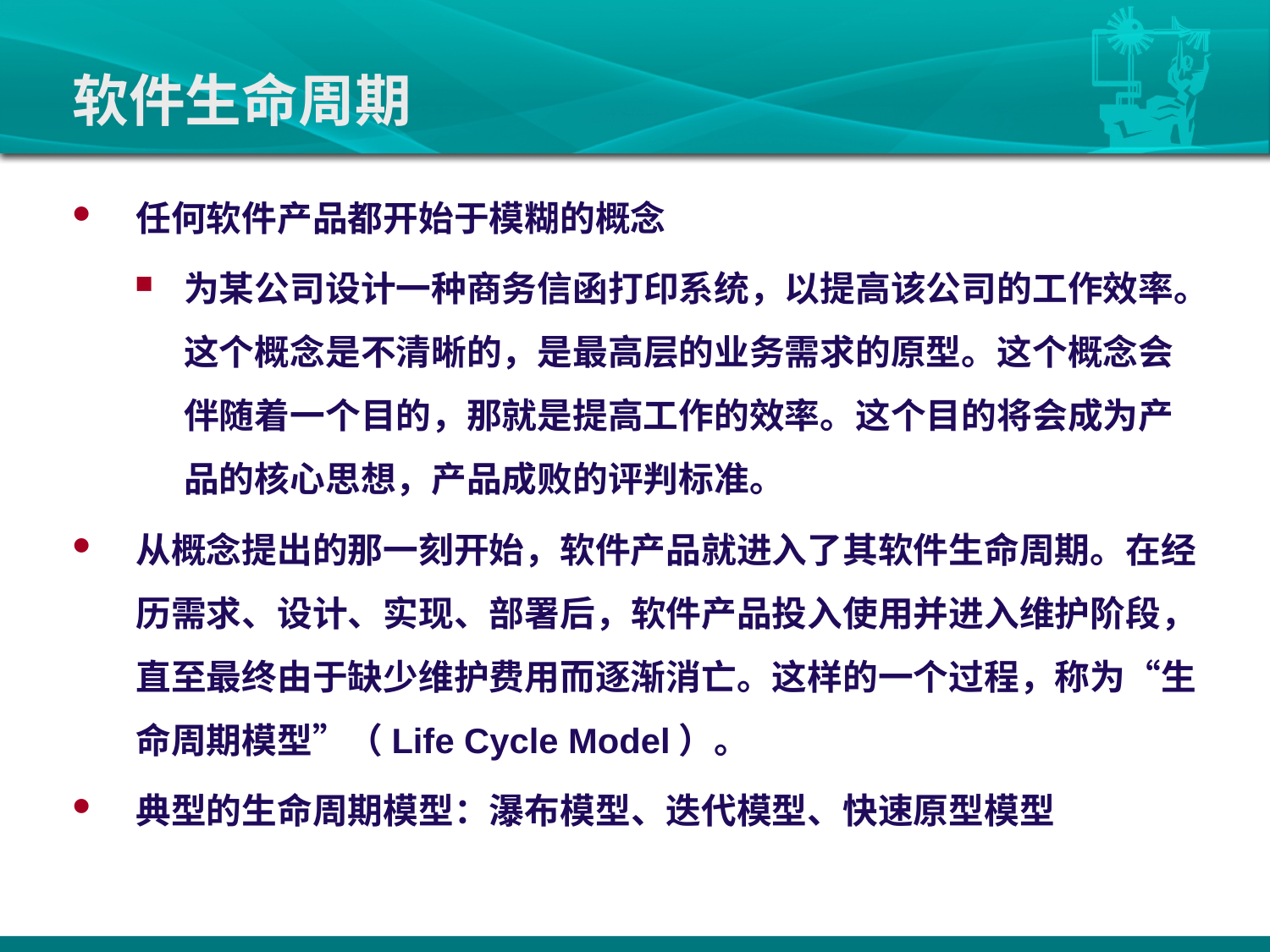

# 软件生命周期
任何软件产品都开始于模糊的概念
为某公司设计一种商务信函打印系统，以提高该公司的工作效率。这个概念是不清晰的，是最高层的业务需求的原型。这个概念会伴随着一个目的，那就是提高工作的效率。这个目的将会成为产品的核心思想，产品成败的评判标准。
从概念提出的那一刻开始，软件产品就进入了其软件生命周期。在经历需求、设计、实现、部署后，软件产品投入使用并进入维护阶段，直至最终由于缺少维护费用而逐渐消亡。这样的一个过程，称为“生命周期模型”（Life Cycle Model）。
典型的生命周期模型：瀑布模型、迭代模型、快速原型模型